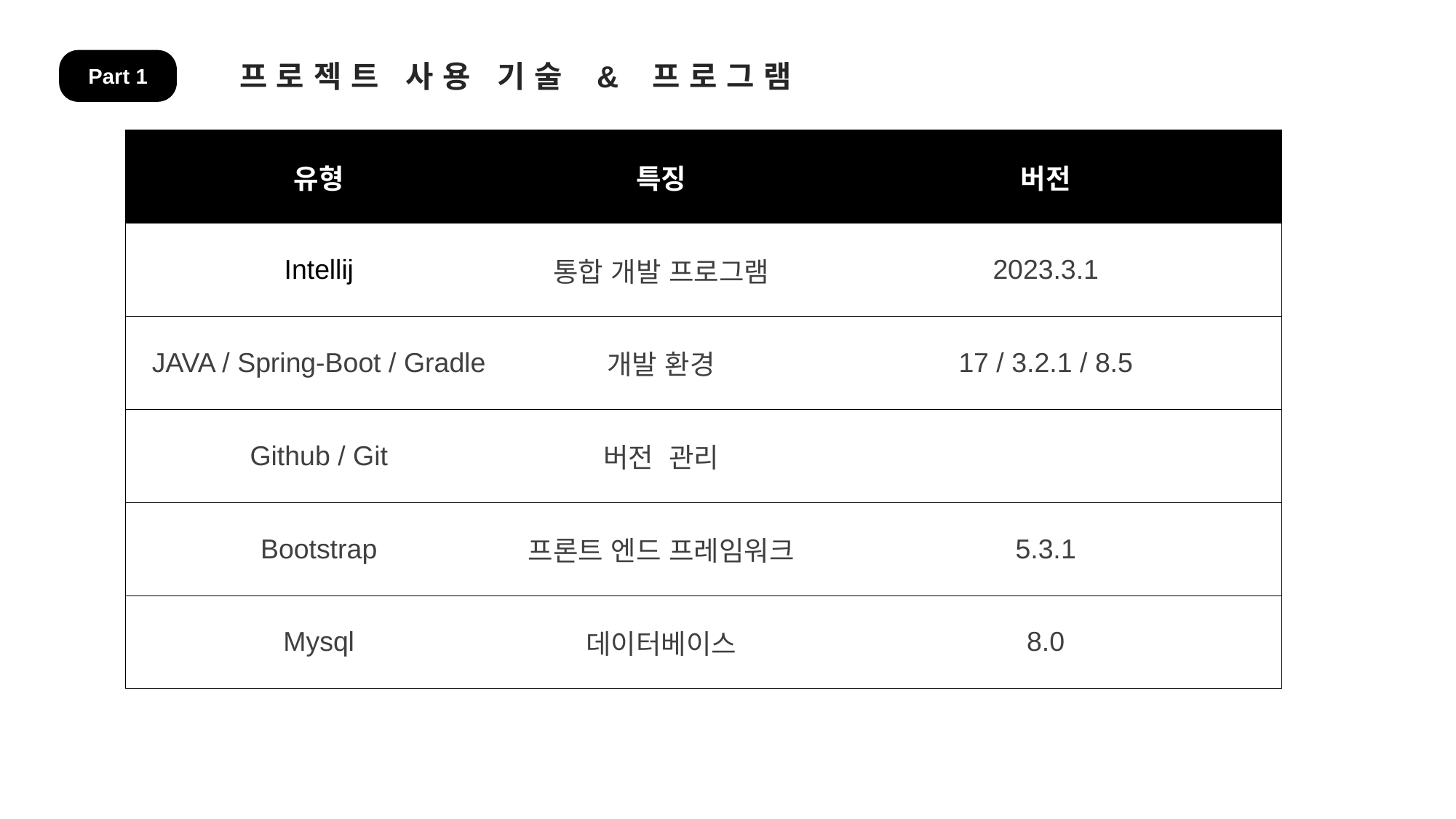

프로젝트 사용 기술 & 프로그램
Part 1
| 유형 | 특징 | 버전 |
| --- | --- | --- |
| Intellij | 통합 개발 프로그램 | 2023.3.1 |
| JAVA / Spring-Boot / Gradle | 개발 환경 | 17 / 3.2.1 / 8.5 |
| Github / Git | 버전 관리 |  |
| Bootstrap | 프론트 엔드 프레임워크 | 5.3.1 |
| Mysql | 데이터베이스 | 8.0 |